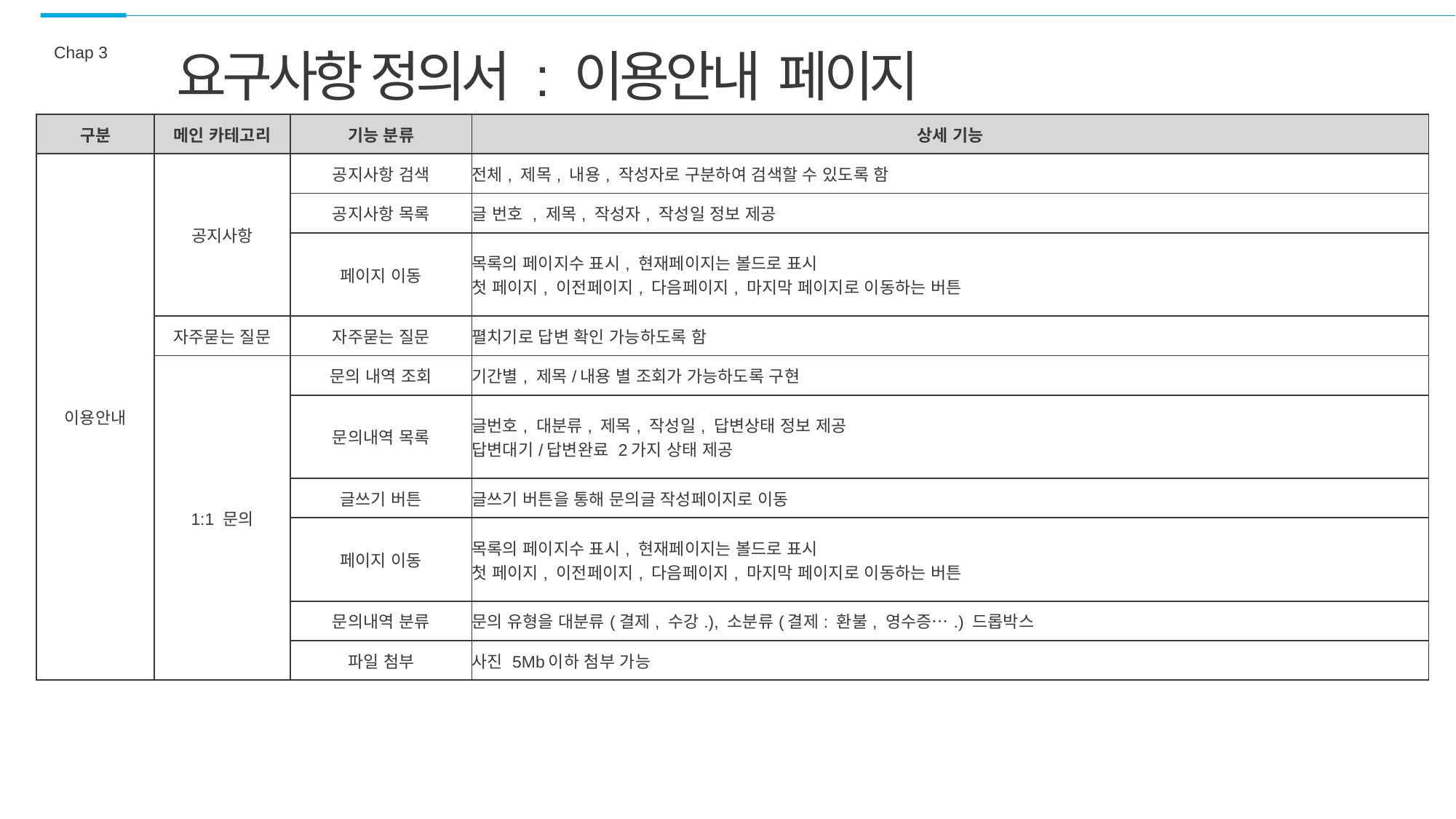

Chap 3
요구사항 정의서 : 이용안내  페이지
| 구분 | 메인 카테고리 | 기능 분류 | 상세 기능 |
| --- | --- | --- | --- |
| 이용안내 | 공지사항 | 공지사항 검색 | 전체, 제목, 내용, 작성자로 구분하여 검색할 수 있도록 함 |
|  |  | 공지사항 목록 | 글 번호 , 제목, 작성자, 작성일 정보 제공 |
|  |  | 페이지 이동 | 목록의 페이지수 표시, 현재페이지는 볼드로 표시 첫 페이지, 이전페이지, 다음페이지, 마지막 페이지로 이동하는 버튼 |
|  | 자주묻는 질문 | 자주묻는 질문 | 펼치기로 답변 확인 가능하도록 함 |
|  | 1:1 문의 | 문의 내역 조회 | 기간별, 제목/내용 별 조회가 가능하도록 구현 |
|  |  | 문의내역 목록 | 글번호, 대분류, 제목, 작성일, 답변상태 정보 제공 답변대기/답변완료 2가지 상태 제공 |
|  |  | 글쓰기 버튼 | 글쓰기 버튼을 통해 문의글 작성페이지로 이동 |
|  |  | 페이지 이동 | 목록의 페이지수 표시, 현재페이지는 볼드로 표시 첫 페이지, 이전페이지, 다음페이지, 마지막 페이지로 이동하는 버튼 |
|  |  | 문의내역 분류 | 문의 유형을 대분류(결제, 수강.), 소분류(결제: 환불, 영수증….) 드롭박스 |
|  |  | 파일 첨부 | 사진 5Mb이하 첨부 가능 |